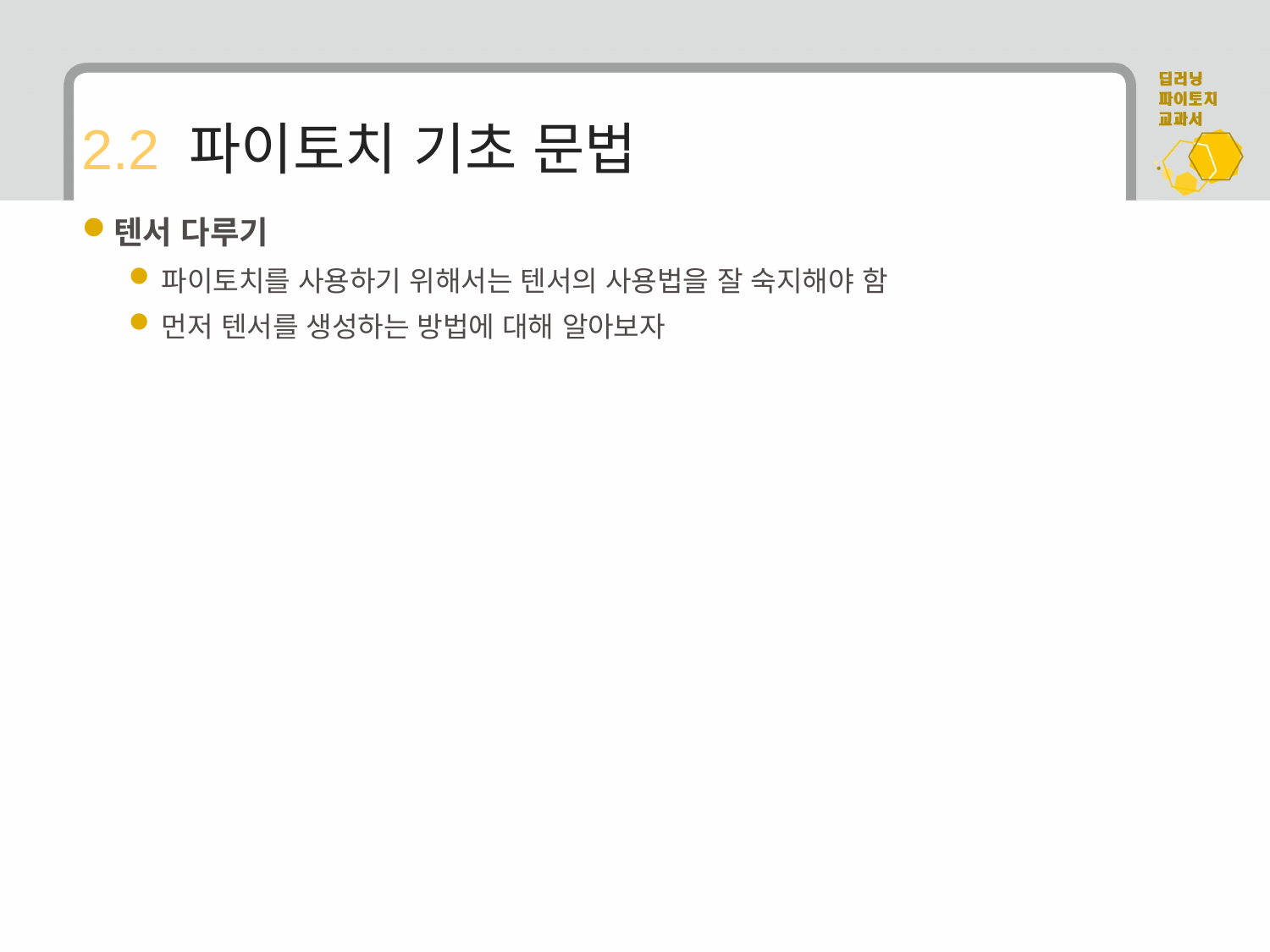

# 2.2 파이토치 기초 문법
텐서 다루기
파이토치를 사용하기 위해서는 텐서의 사용법을 잘 숙지해야 함
먼저 텐서를 생성하는 방법에 대해 알아보자